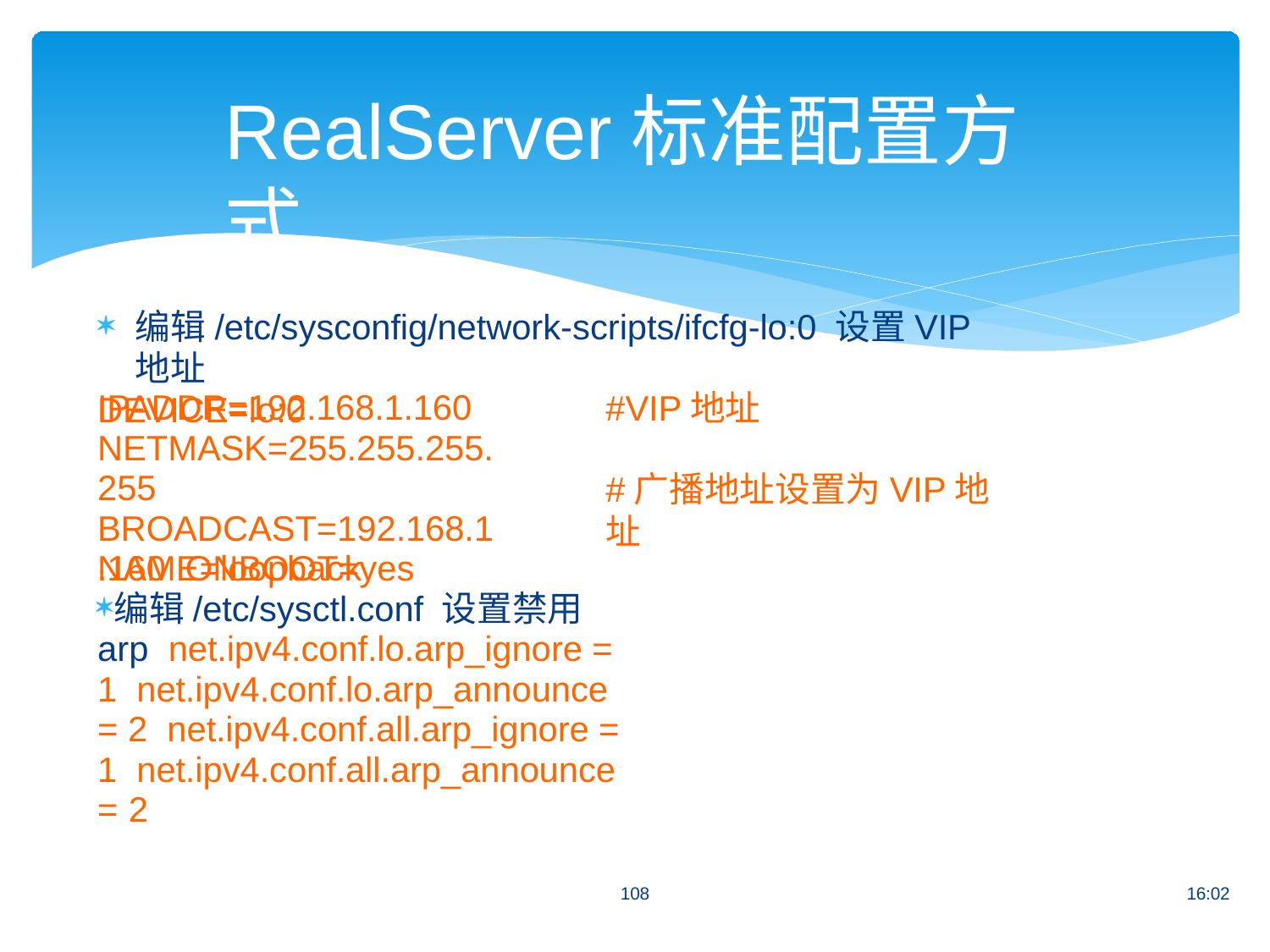

# RealServer标准配置方式

编辑/etc/sysconfig/network-scripts/ifcfg-lo:0 设置VIP地址
DEVICE=lo:0
IPADDR=192.168.1.160  NETMASK=255.255.255.255  BROADCAST=192.168.1.160  ONBOOT=yes
#VIP地址
#广播地址设置为VIP地址
NAME=loopback
编辑/etc/sysctl.conf 设置禁用arp  net.ipv4.conf.lo.arp_ignore = 1  net.ipv4.conf.lo.arp_announce = 2  net.ipv4.conf.all.arp_ignore = 1  net.ipv4.conf.all.arp_announce = 2
108
16:02